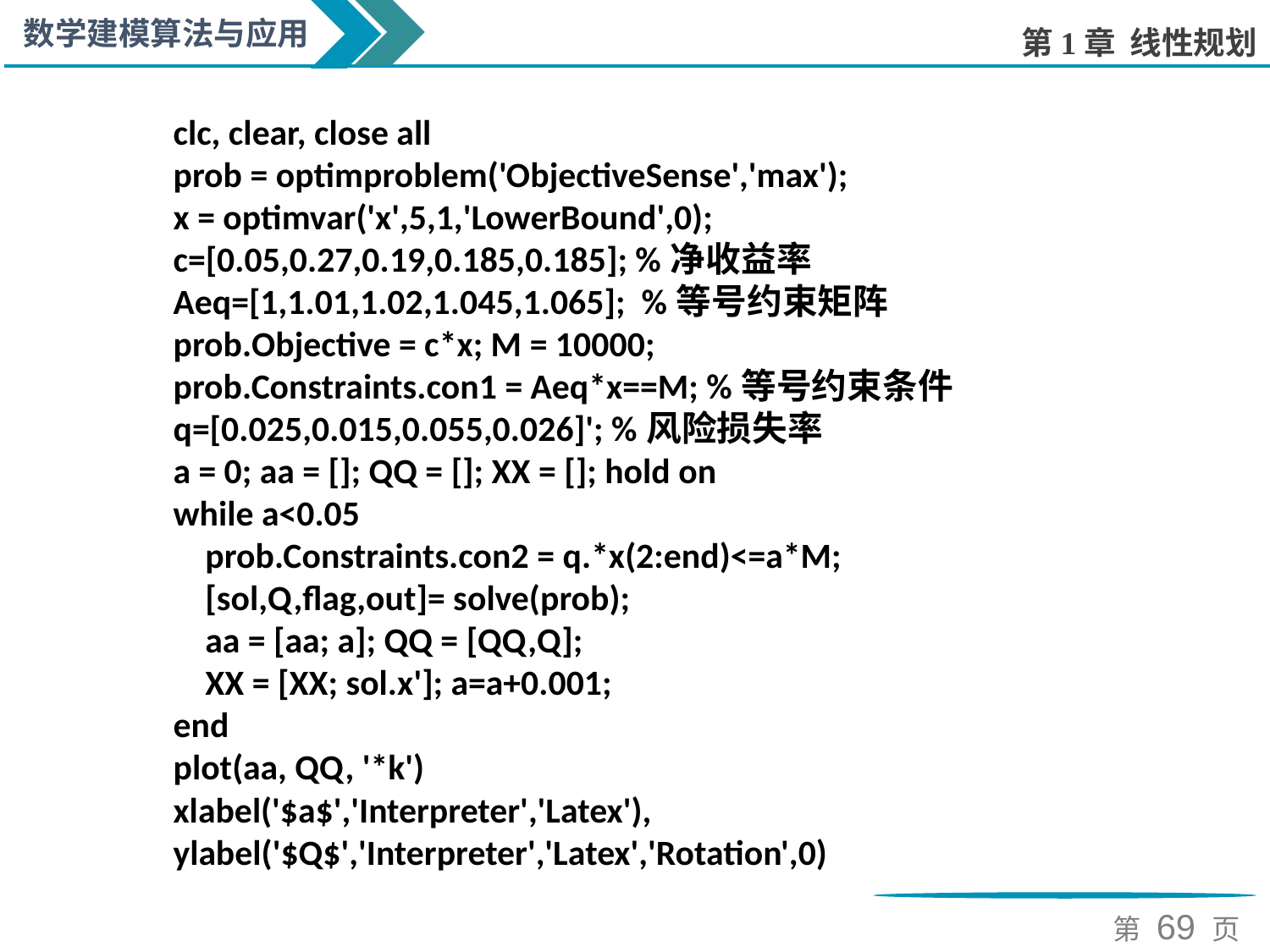

clc, clear, close all
prob = optimproblem('ObjectiveSense','max');
x = optimvar('x',5,1,'LowerBound',0);
c=[0.05,0.27,0.19,0.185,0.185]; %净收益率
Aeq=[1,1.01,1.02,1.045,1.065];  %等号约束矩阵
prob.Objective = c*x; M = 10000;
prob.Constraints.con1 = Aeq*x==M; %等号约束条件
q=[0.025,0.015,0.055,0.026]'; %风险损失率
a = 0; aa = []; QQ = []; XX = []; hold on
while a<0.05
    prob.Constraints.con2 = q.*x(2:end)<=a*M;
    [sol,Q,flag,out]= solve(prob);
    aa = [aa; a]; QQ = [QQ,Q];
    XX = [XX; sol.x']; a=a+0.001;
end
plot(aa, QQ, '*k')
xlabel('$a$','Interpreter','Latex'),
ylabel('$Q$','Interpreter','Latex','Rotation',0)